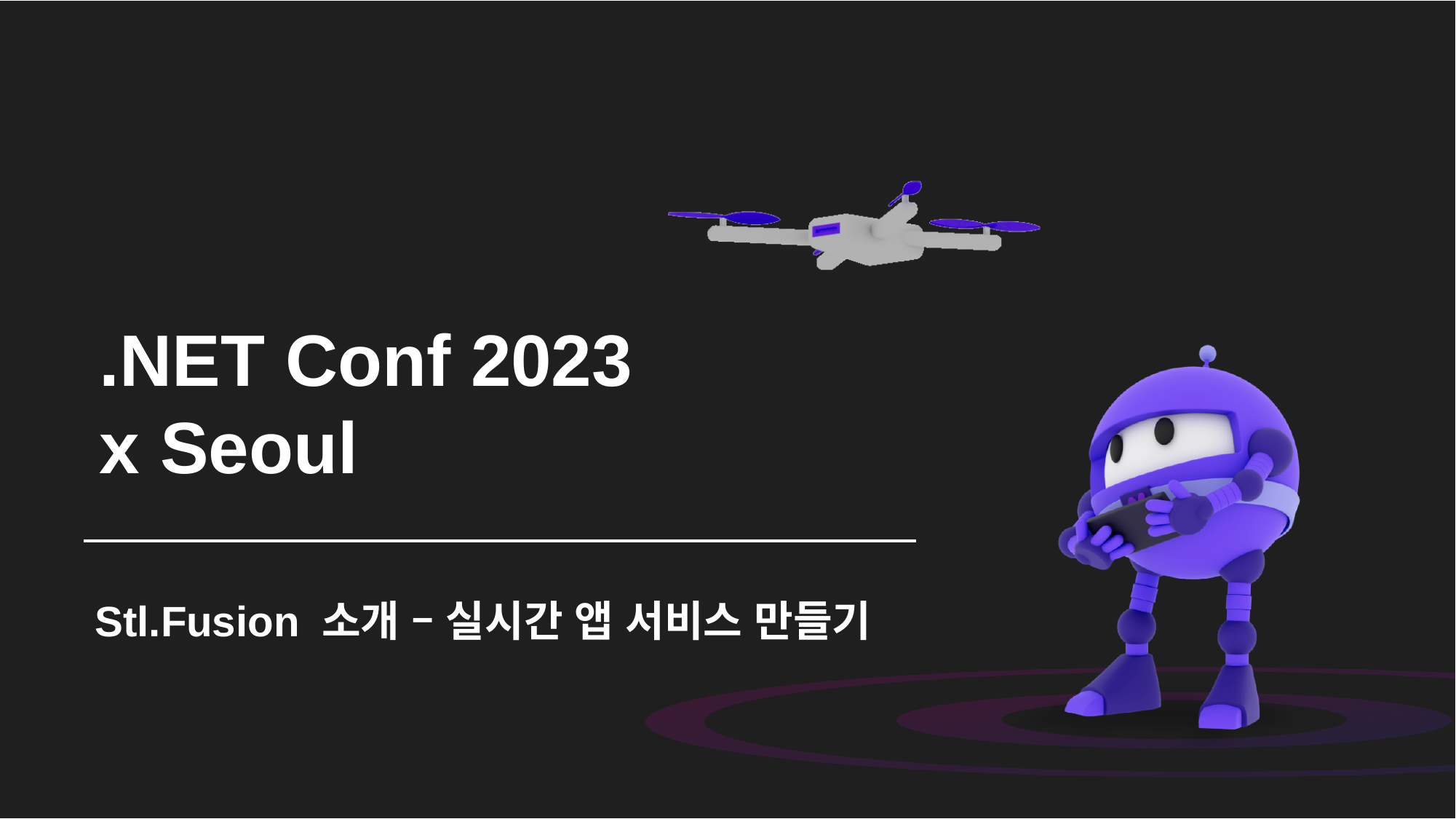

Stl.Fusion 소개 – 실시간 앱 서비스 만들기